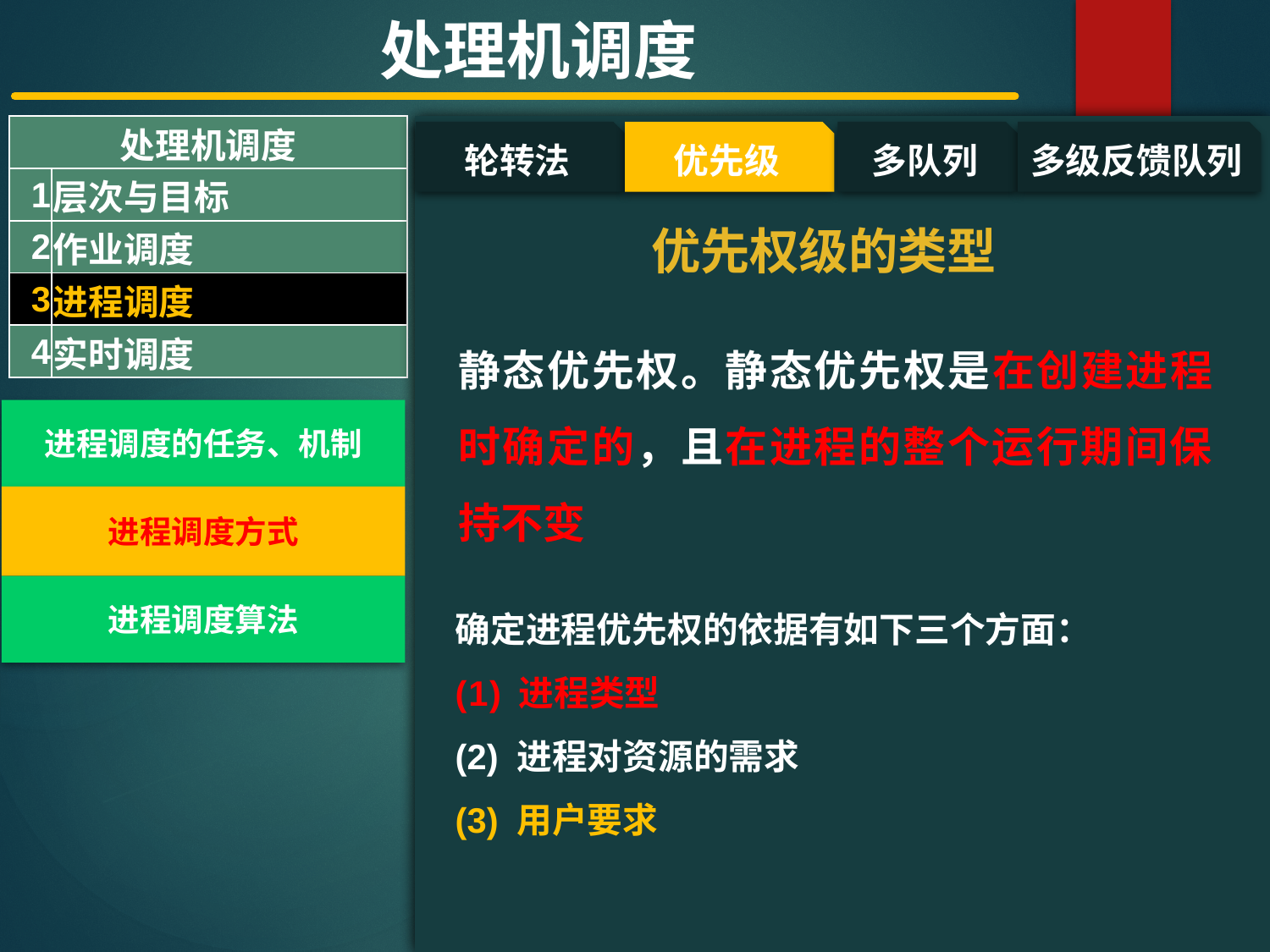

处理机调度
| 处理机调度 |  |
| --- | --- |
| 1 | 层次与目标 |
| 2 | 作业调度 |
| 3 | 进程调度 |
| 4 | 实时调度 |
#
轮转法
优先级
多队列
多级反馈队列
优先权级的类型
静态优先权。静态优先权是在创建进程时确定的，且在进程的整个运行期间保持不变
进程调度的任务、机制
进程调度方式
进程调度算法
确定进程优先权的依据有如下三个方面：
进程类型
(2) 进程对资源的需求
(3) 用户要求